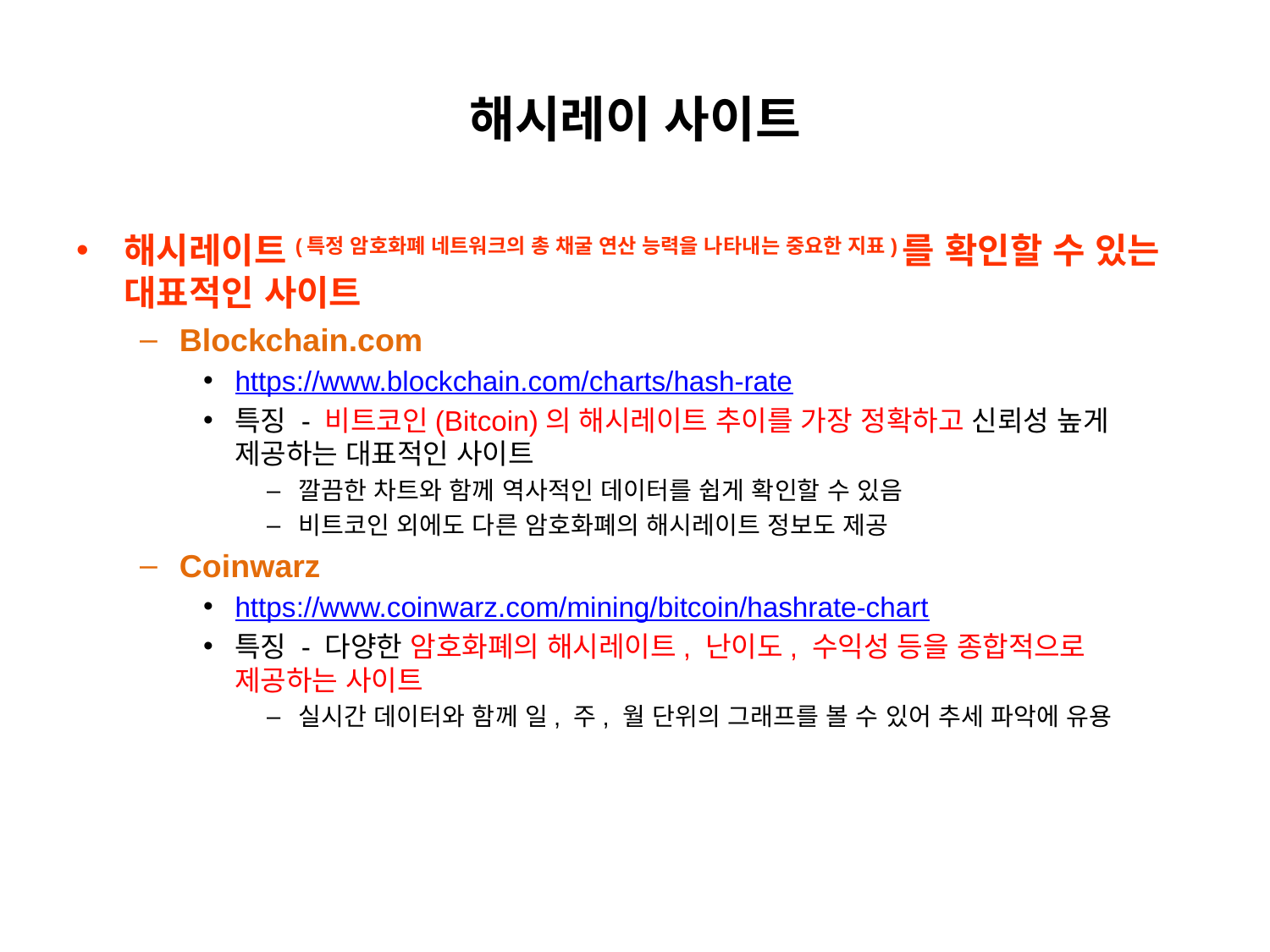

# 해시레이 사이트
해시레이트(특정 암호화폐 네트워크의 총 채굴 연산 능력을 나타내는 중요한 지표)를 확인할 수 있는 대표적인 사이트
Blockchain.com
https://www.blockchain.com/charts/hash-rate
특징 - 비트코인(Bitcoin)의 해시레이트 추이를 가장 정확하고 신뢰성 높게 제공하는 대표적인 사이트
깔끔한 차트와 함께 역사적인 데이터를 쉽게 확인할 수 있음
비트코인 외에도 다른 암호화폐의 해시레이트 정보도 제공
Coinwarz
https://www.coinwarz.com/mining/bitcoin/hashrate-chart
특징 - 다양한 암호화폐의 해시레이트, 난이도, 수익성 등을 종합적으로
제공하는 사이트
실시간 데이터와 함께 일, 주, 월 단위의 그래프를 볼 수 있어 추세 파악에 유용